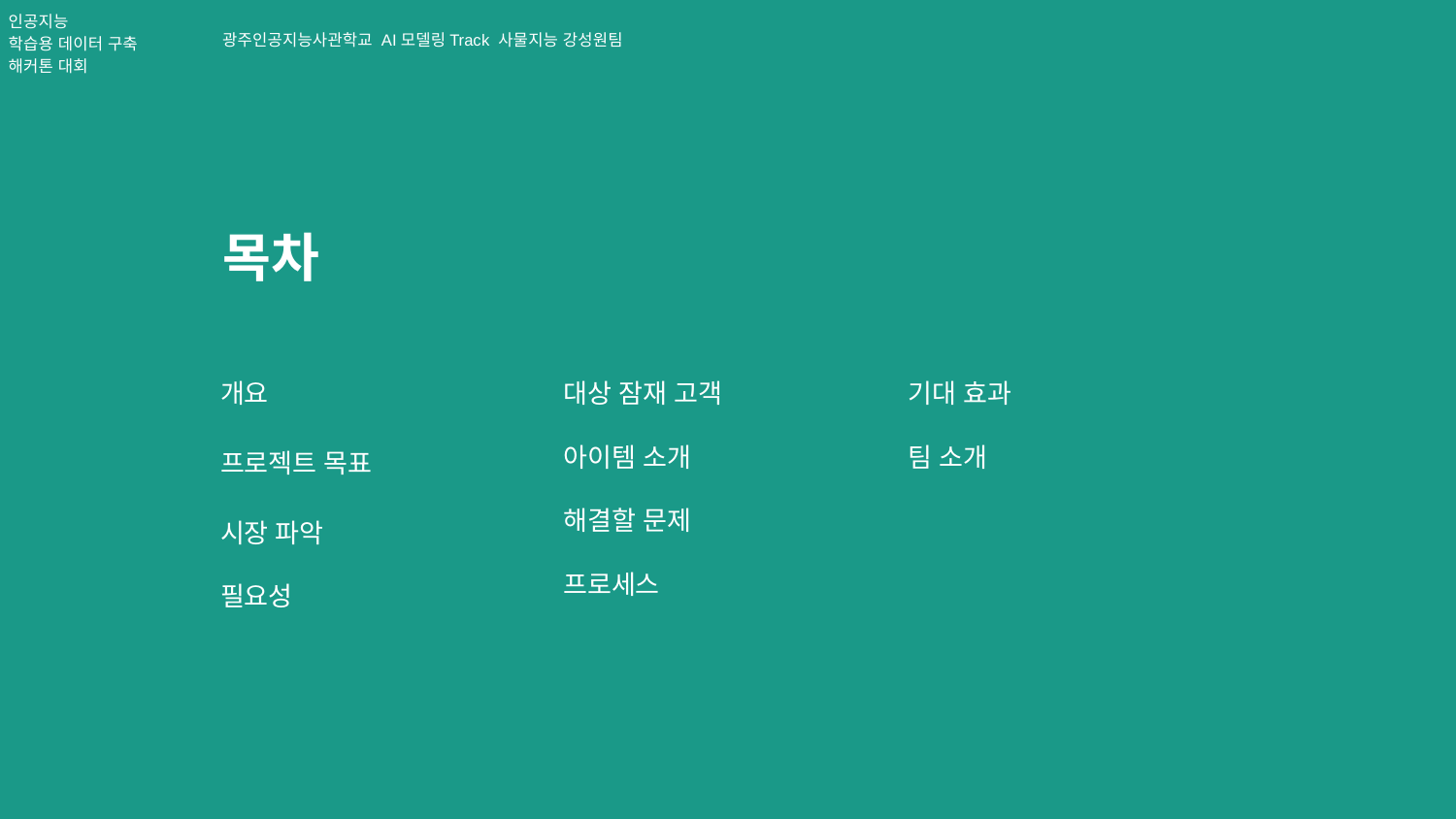

인공지능
학습용 데이터 구축
해커톤 대회
광주인공지능사관학교 AI모델링Track 사물지능 강성원팀
# 목차
개요
프로젝트 목표
시장 파악

필요성
대상 잠재 고객
아이템 소개
해결할 문제
프로세스
기대 효과
팀 소개